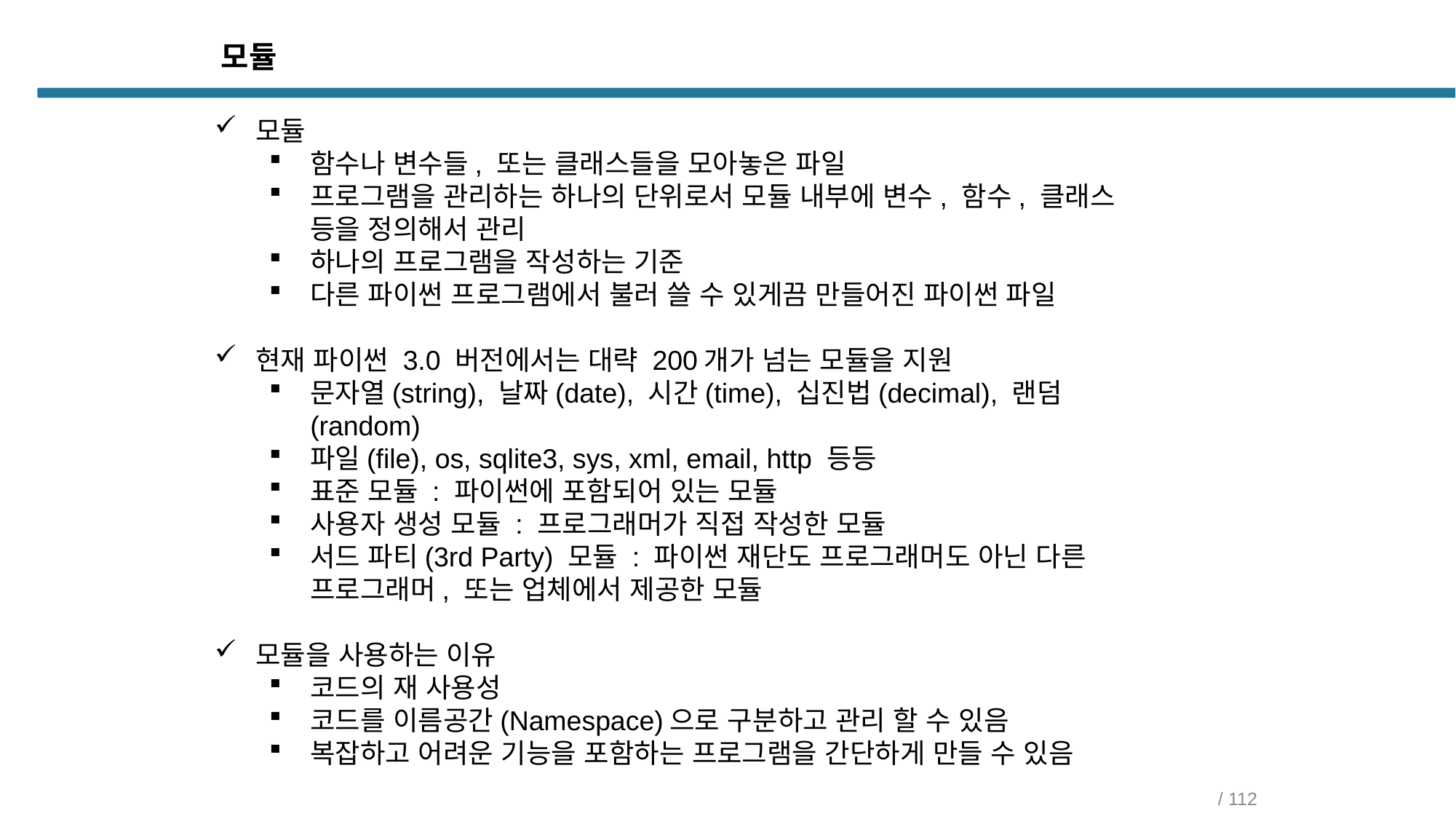

모듈
모듈
함수나 변수들, 또는 클래스들을 모아놓은 파일
프로그램을 관리하는 하나의 단위로서 모듈 내부에 변수, 함수, 클래스 등을 정의해서 관리
하나의 프로그램을 작성하는 기준
다른 파이썬 프로그램에서 불러 쓸 수 있게끔 만들어진 파이썬 파일

현재 파이썬 3.0 버전에서는 대략 200개가 넘는 모듈을 지원
문자열(string), 날짜(date), 시간(time), 십진법(decimal), 랜덤(random)
파일(file), os, sqlite3, sys, xml, email, http 등등
표준 모듈 : 파이썬에 포함되어 있는 모듈
사용자 생성 모듈 : 프로그래머가 직접 작성한 모듈
서드 파티(3rd Party) 모듈 : 파이썬 재단도 프로그래머도 아닌 다른 프로그래머, 또는 업체에서 제공한 모듈

모듈을 사용하는 이유
코드의 재 사용성
코드를 이름공간(Namespace)으로 구분하고 관리 할 수 있음
복잡하고 어려운 기능을 포함하는 프로그램을 간단하게 만들 수 있음
/ 112